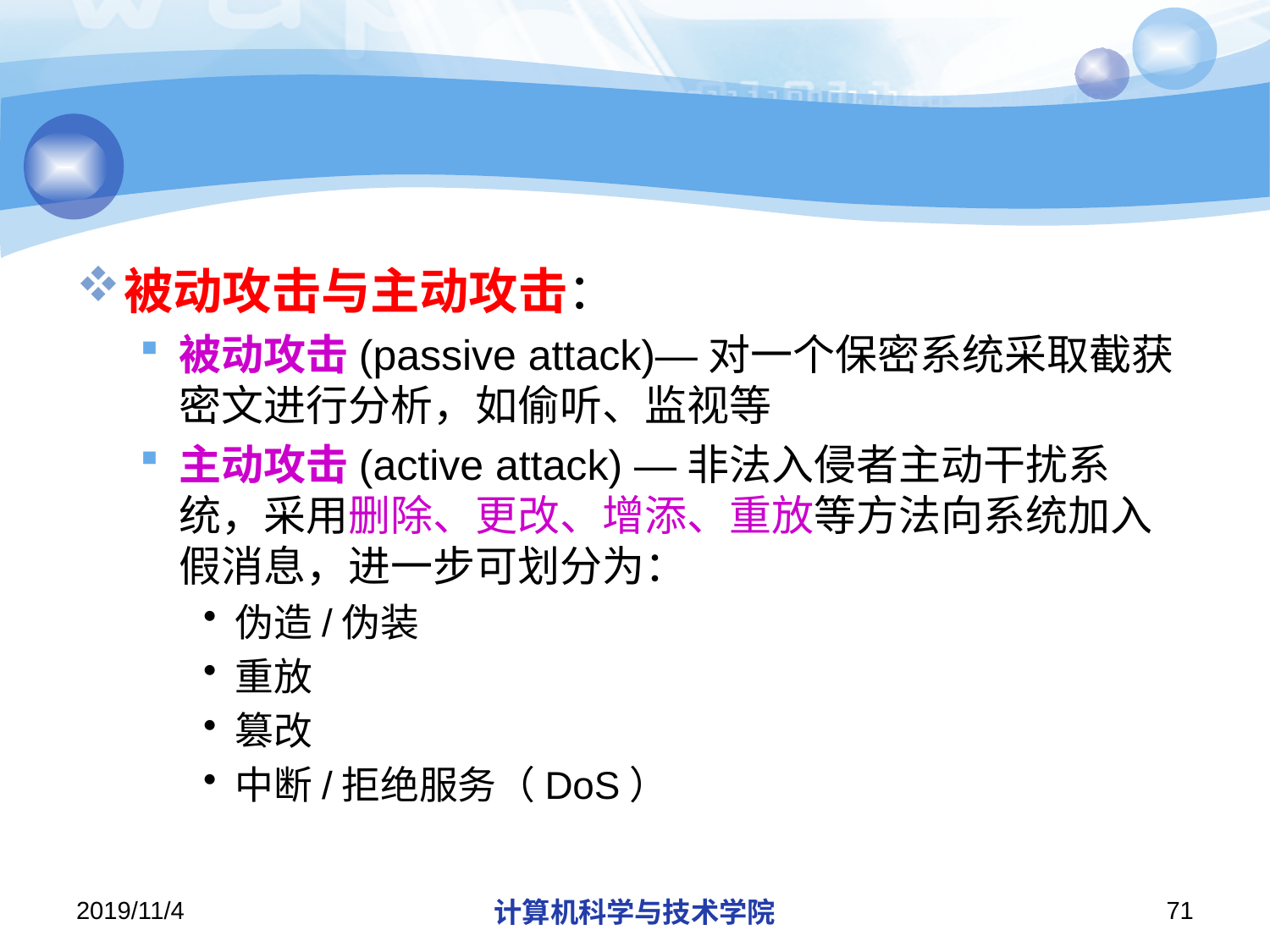

#
被动攻击与主动攻击：
被动攻击(passive attack)—对一个保密系统采取截获密文进行分析，如偷听、监视等
主动攻击(active attack) —非法入侵者主动干扰系统，采用删除、更改、增添、重放等方法向系统加入假消息，进一步可划分为：
伪造/伪装
重放
篡改
中断/拒绝服务（DoS）

2019/11/4
计算机科学与技术学院
71